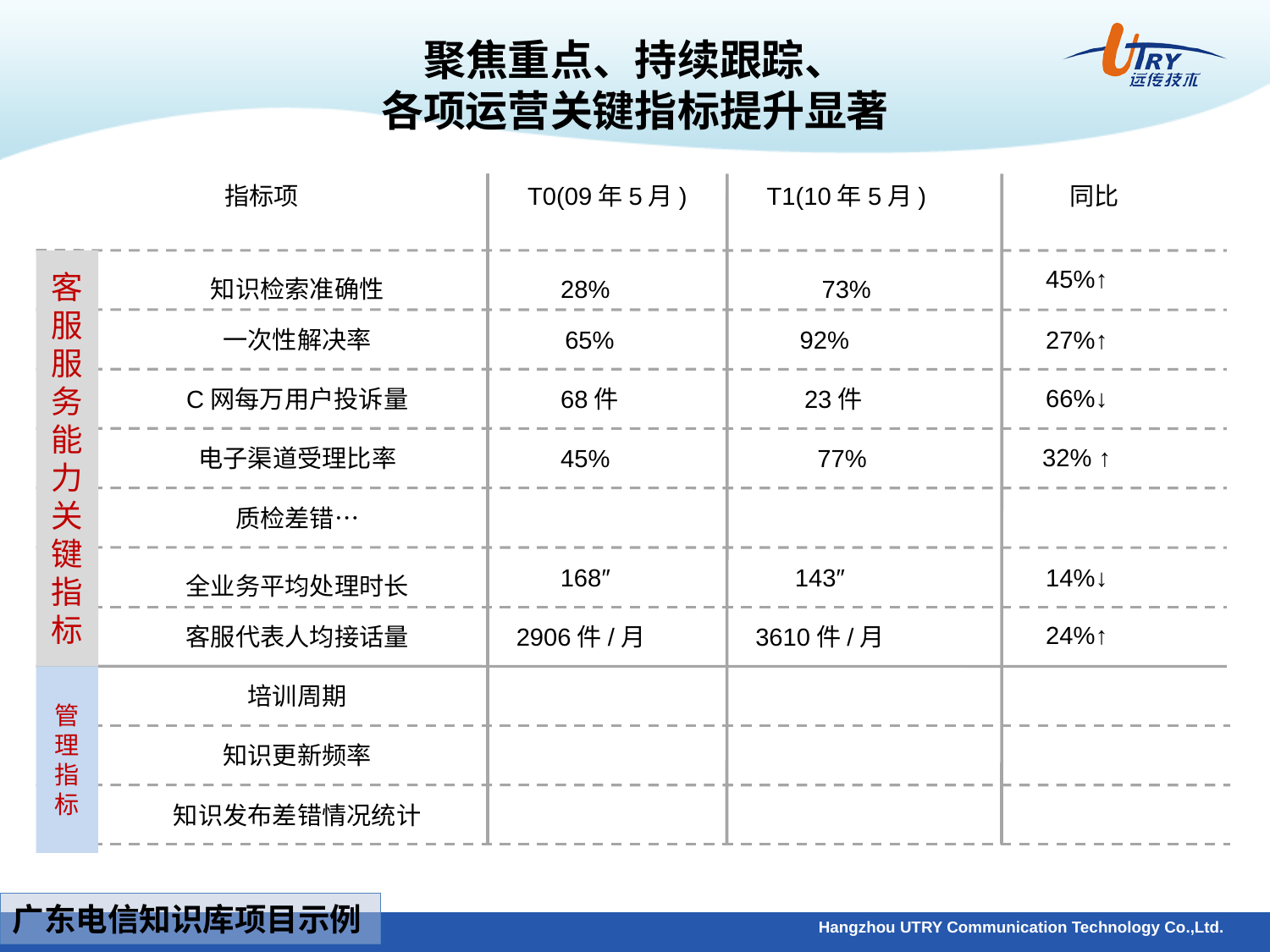

聚焦重点、持续跟踪、
各项运营关键指标提升显著
指标项
T0(09年5月)
T1(10年5月)
同比
客服服务能力关键指标
45%↑
知识检索准确性
28%
73%
一次性解决率
65%
92%
27%↑
66%↓
C网每万用户投诉量
68件
23件
32% ↑
电子渠道受理比率
45%
77%

质检差错…

全业务平均处理时长
168″
143″
14%↓
24%↑
客服代表人均接话量
2906件/月
3610件/月
管理指标

培训周期

知识更新频率

知识发布差错情况统计

广东电信知识库项目示例